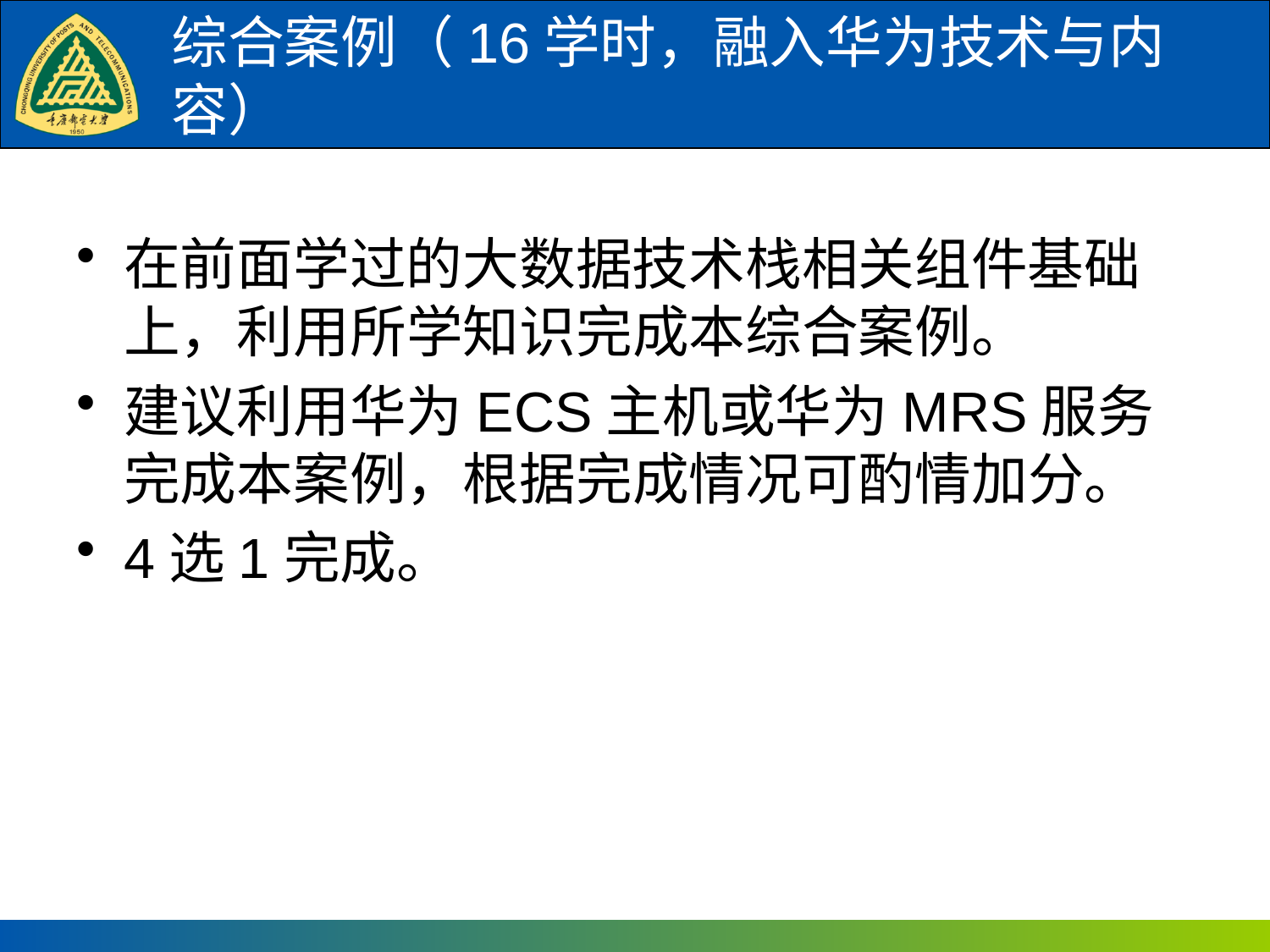

# 综合案例（16学时，融入华为技术与内容）
在前面学过的大数据技术栈相关组件基础上，利用所学知识完成本综合案例。
建议利用华为ECS主机或华为MRS服务完成本案例，根据完成情况可酌情加分。
4选1完成。